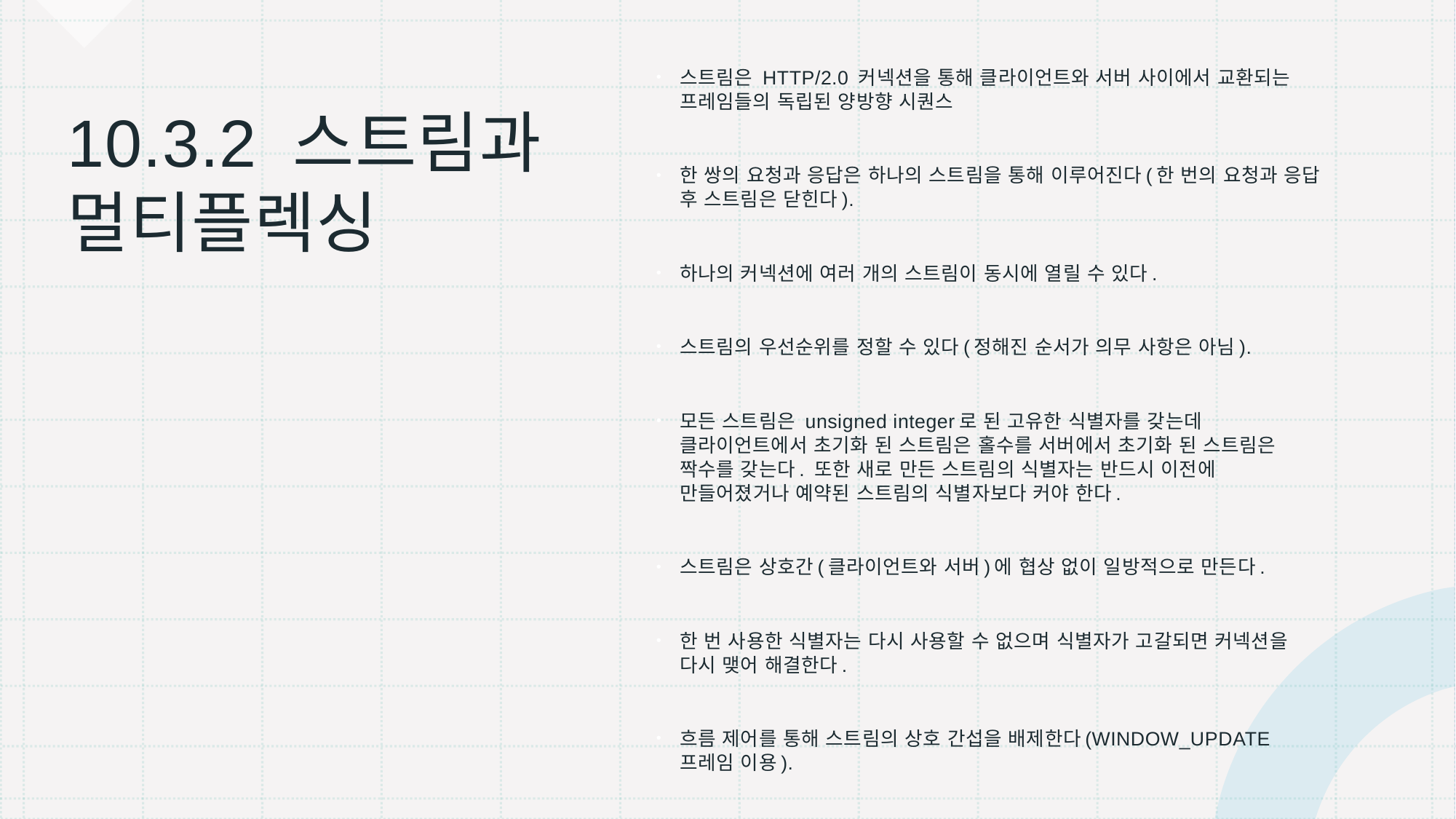

스트림은 HTTP/2.0 커넥션을 통해 클라이언트와 서버 사이에서 교환되는 프레임들의 독립된 양방향 시퀀스

한 쌍의 요청과 응답은 하나의 스트림을 통해 이루어진다(한 번의 요청과 응답 후 스트림은 닫힌다).

하나의 커넥션에 여러 개의 스트림이 동시에 열릴 수 있다.

스트림의 우선순위를 정할 수 있다(정해진 순서가 의무 사항은 아님).

모든 스트림은 unsigned integer로 된 고유한 식별자를 갖는데 클라이언트에서 초기화 된 스트림은 홀수를 서버에서 초기화 된 스트림은 짝수를 갖는다. 또한 새로 만든 스트림의 식별자는 반드시 이전에 만들어졌거나 예약된 스트림의 식별자보다 커야 한다.

스트림은 상호간(클라이언트와 서버)에 협상 없이 일방적으로 만든다.

한 번 사용한 식별자는 다시 사용할 수 없으며 식별자가 고갈되면 커넥션을 다시 맺어 해결한다.

흐름 제어를 통해 스트림의 상호 간섭을 배제한다(WINDOW_UPDATE 프레임 이용).
# 10.3.2 스트림과 멀티플렉싱